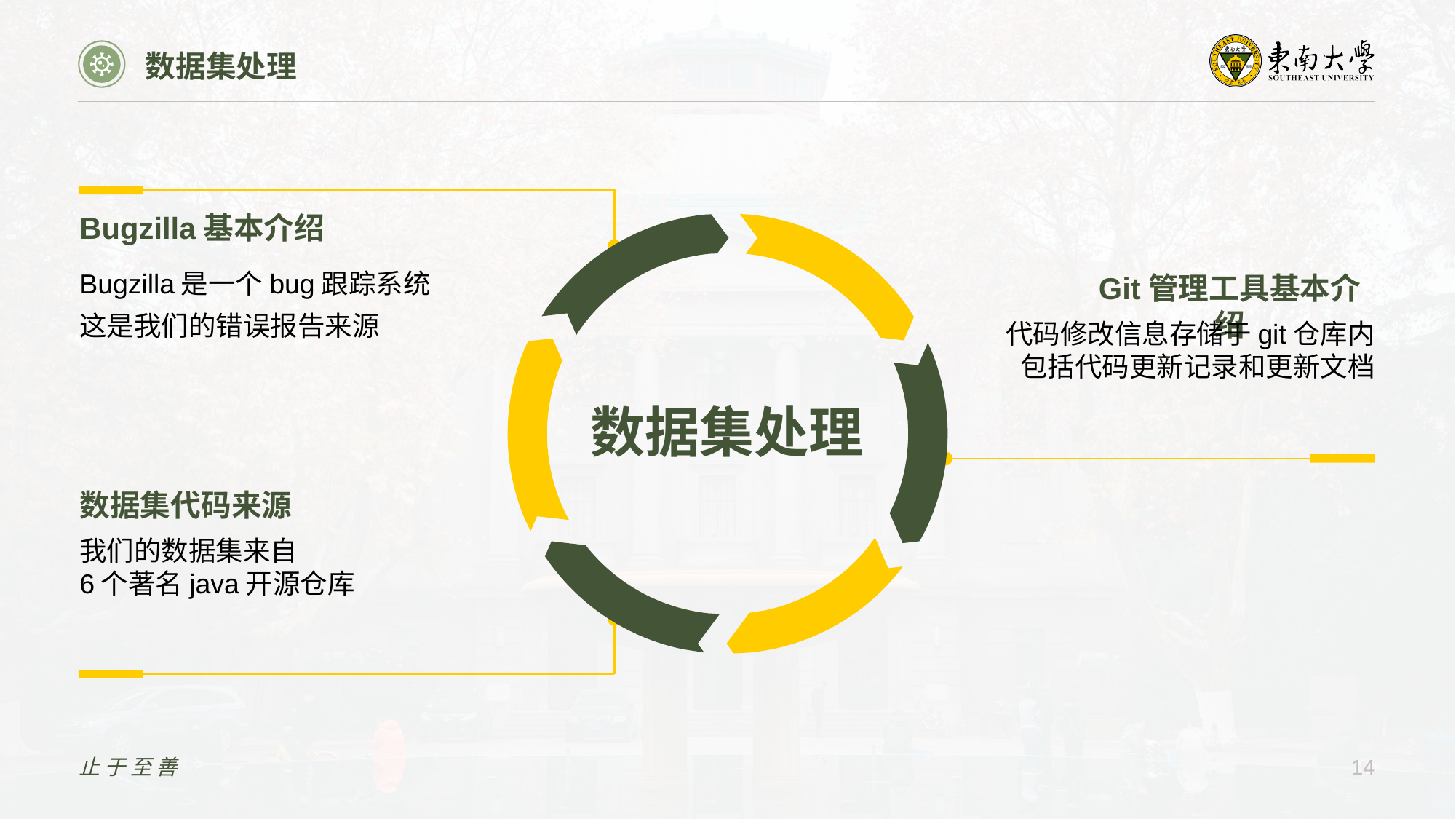

数据集处理

Bugzilla基本介绍

Bugzilla是一个bug跟踪系统
这是我们的错误报告来源
Git管理工具基本介绍
代码修改信息存储于git仓库内
包括代码更新记录和更新文档
数据集处理

数据集代码来源
我们的数据集来自
6个著名java开源仓库

止于至善
14